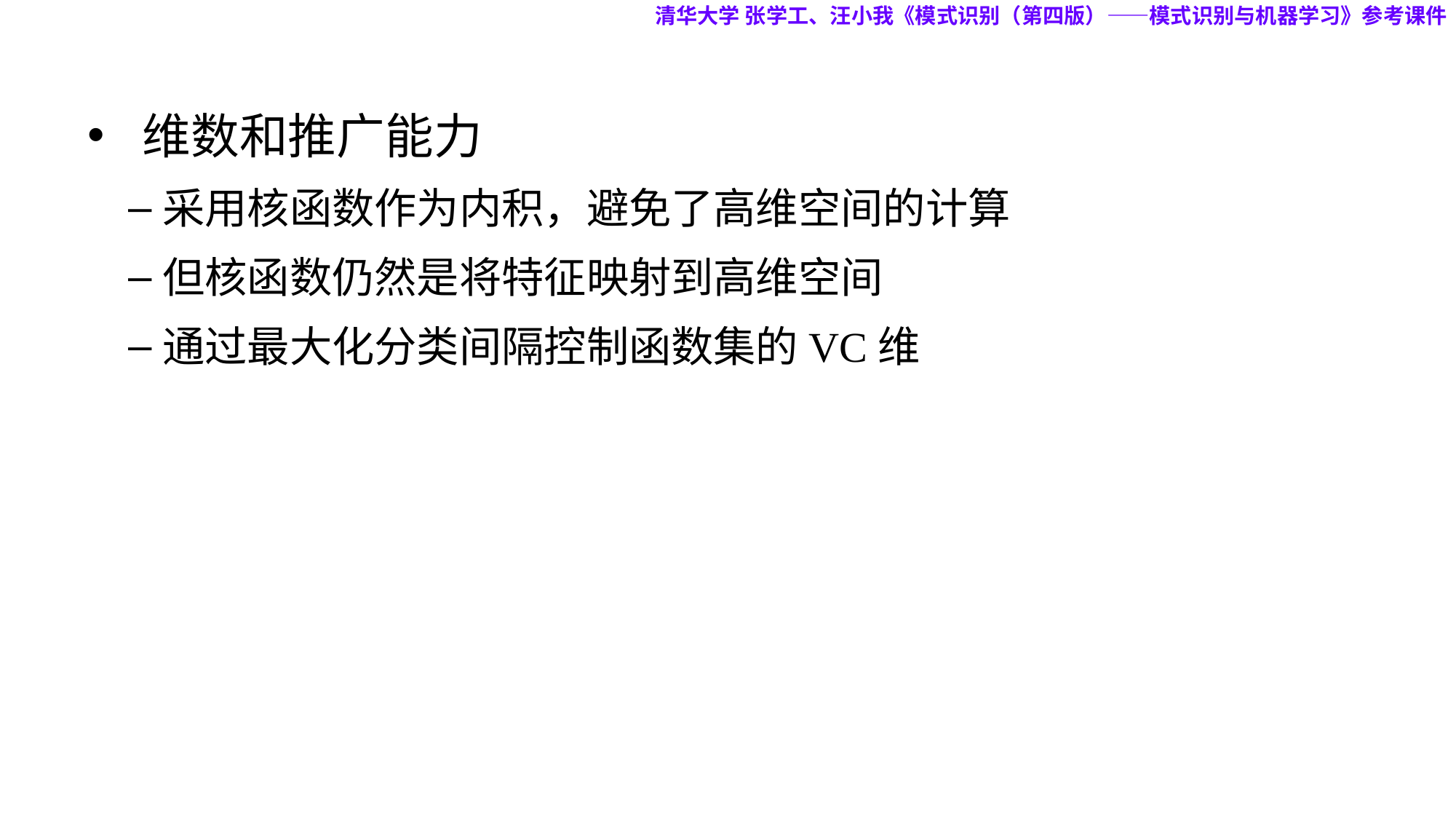

清华大学 张学工、汪小我《模式识别（第四版）——模式识别与机器学习》参考课件
维数和推广能力
采用核函数作为内积，避免了高维空间的计算
但核函数仍然是将特征映射到高维空间
通过最大化分类间隔控制函数集的VC维

39